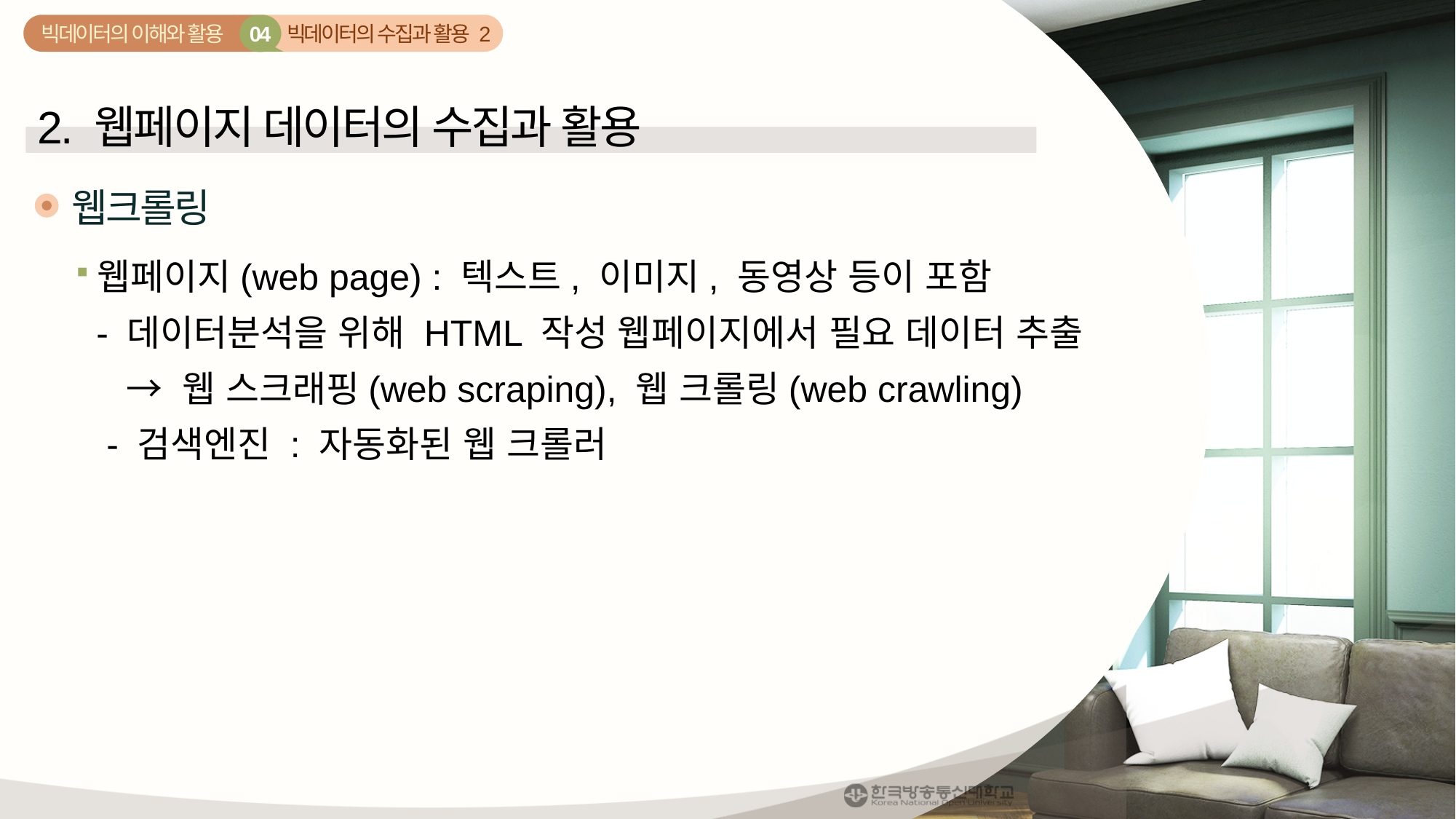

빅데이터의 수집과 활용 2
04
빅데이터의 이해와 활용
2. 웹페이지 데이터의 수집과 활용

웹크롤링

웹페이지(web page) : 텍스트, 이미지, 동영상 등이 포함
  - 데이터분석을 위해 HTML 작성 웹페이지에서 필요 데이터 추출
     → 웹 스크래핑(web scraping), 웹 크롤링(web crawling)
   - 검색엔진 : 자동화된 웹 크롤러